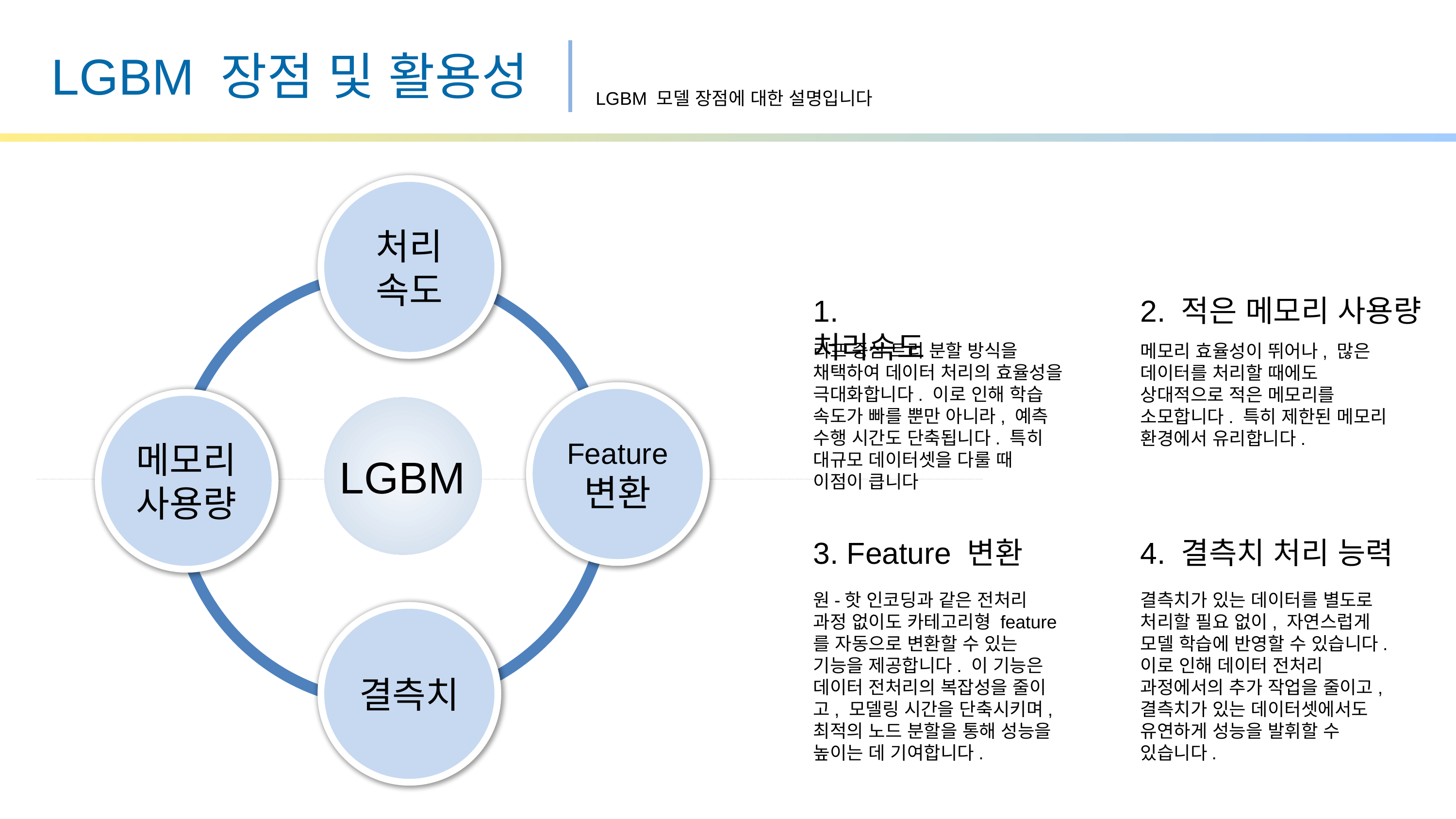

LGBM 장점 및 활용성
LGBM 모델 장점에 대한 설명입니다

처리
속도

1. 처리속도
2. 적은 메모리 사용량
리프 중심 트리 분할 방식을 채택하여 데이터 처리의 효율성을 극대화합니다. 이로 인해 학습 속도가 빠를 뿐만 아니라, 예측 수행 시간도 단축됩니다. 특히 대규모 데이터셋을 다룰 때 이점이 큽니다
메모리 효율성이 뛰어나, 많은 데이터를 처리할 때에도 상대적으로 적은 메모리를 소모합니다. 특히 제한된 메모리 환경에서 유리합니다.

Feature
변환

메모리 사용량

LGBM
3. Feature 변환
4. 결측치 처리 능력
원-핫 인코딩과 같은 전처리 과정 없이도 카테고리형 feature를 자동으로 변환할 수 있는 기능을 제공합니다. 이 기능은 데이터 전처리의 복잡성을 줄이고, 모델링 시간을 단축시키며, 최적의 노드 분할을 통해 성능을 높이는 데 기여합니다.
결측치가 있는 데이터를 별도로 처리할 필요 없이, 자연스럽게 모델 학습에 반영할 수 있습니다. 이로 인해 데이터 전처리 과정에서의 추가 작업을 줄이고, 결측치가 있는 데이터셋에서도 유연하게 성능을 발휘할 수 있습니다.

결측치